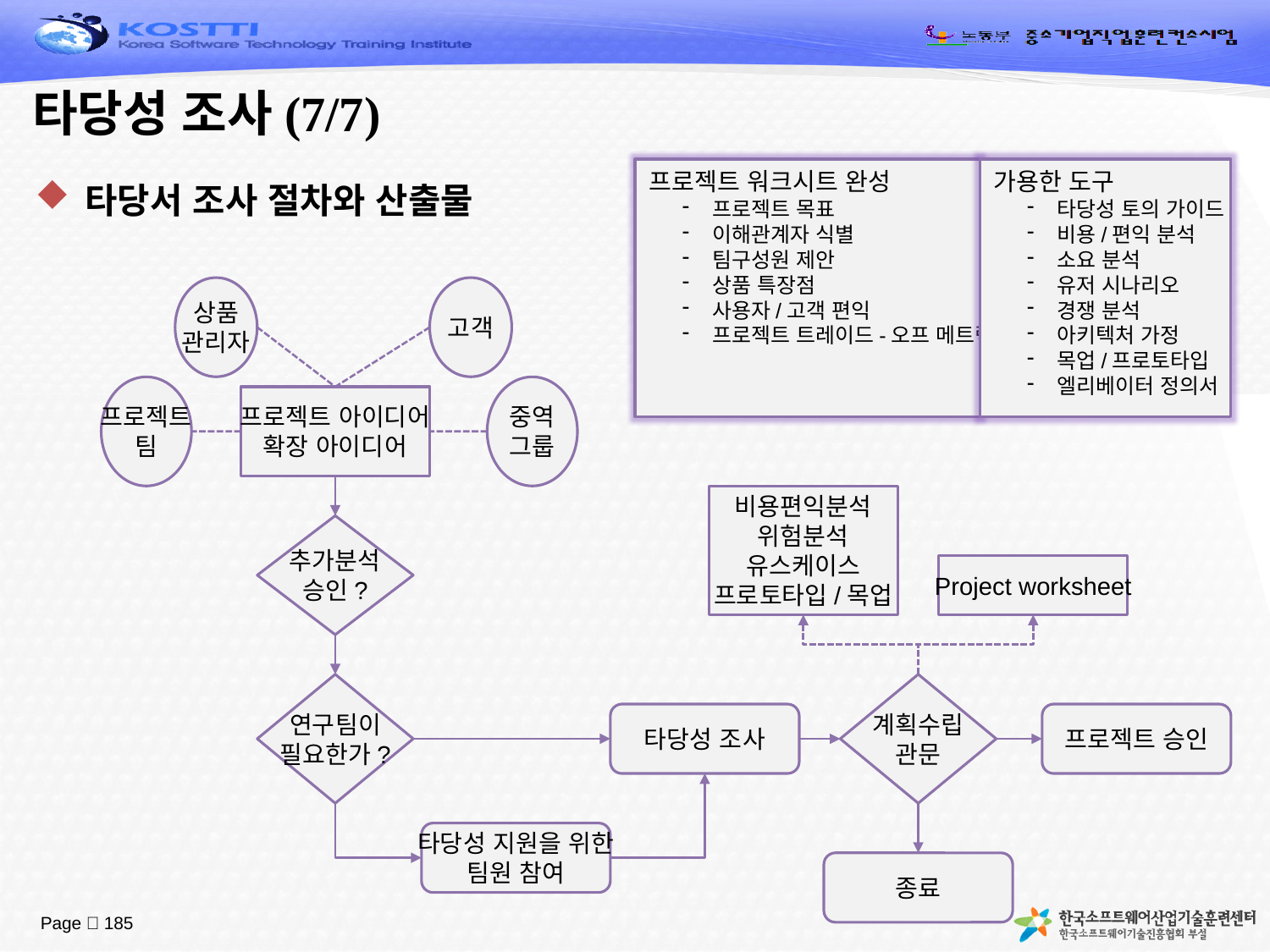

# 타당성 조사(7/7)
프로젝트 워크시트 완성
프로젝트 목표
이해관계자 식별
팀구성원 제안
상품 특장점
사용자/고객 편익
프로젝트 트레이드-오프 메트릭스
가용한 도구
타당성 토의 가이드
비용/편익 분석
소요 분석
유저 시나리오
경쟁 분석
아키텍처 가정
목업/프로토타입
엘리베이터 정의서
타당서 조사 절차와 산출물
상품
관리자
고객
프로젝트
팀
중역
그룹
프로젝트 아이디어
확장 아이디어
비용편익분석
위험분석
유스케이스
프로토타입/목업
추가분석
승인?
Project worksheet
연구팀이
필요한가?
계획수립
관문
타당성 조사
프로젝트 승인
타당성 지원을 위한
팀원 참여
종료